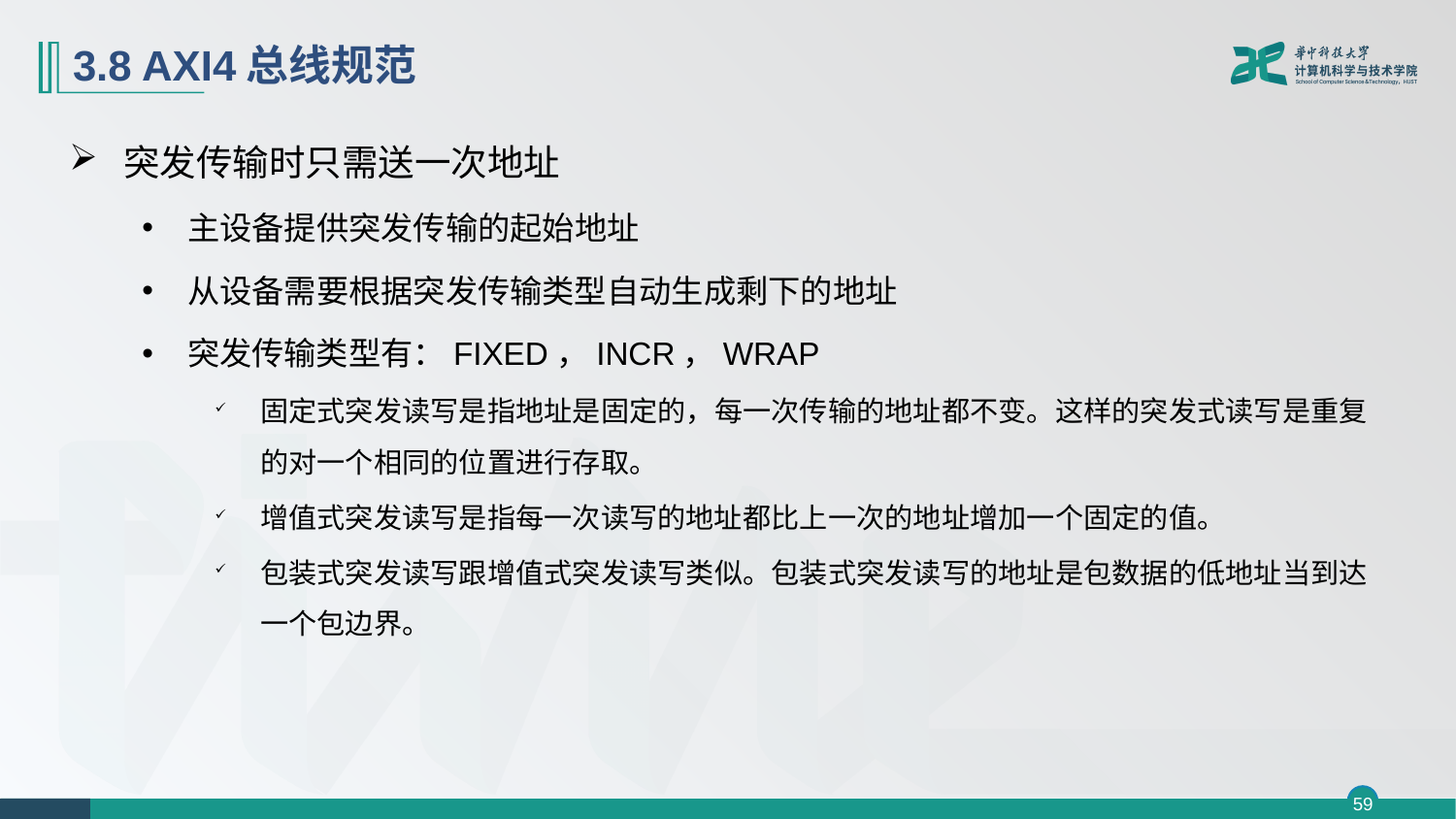

# 3.8 AXI4总线规范
  突发传输时只需送一次地址
主设备提供突发传输的起始地址
从设备需要根据突发传输类型自动生成剩下的地址
突发传输类型有：FIXED，INCR，WRAP
固定式突发读写是指地址是固定的，每一次传输的地址都不变。这样的突发式读写是重复的对一个相同的位置进行存取。
增值式突发读写是指每一次读写的地址都比上一次的地址增加一个固定的值。
包装式突发读写跟增值式突发读写类似。包装式突发读写的地址是包数据的低地址当到达一个包边界。